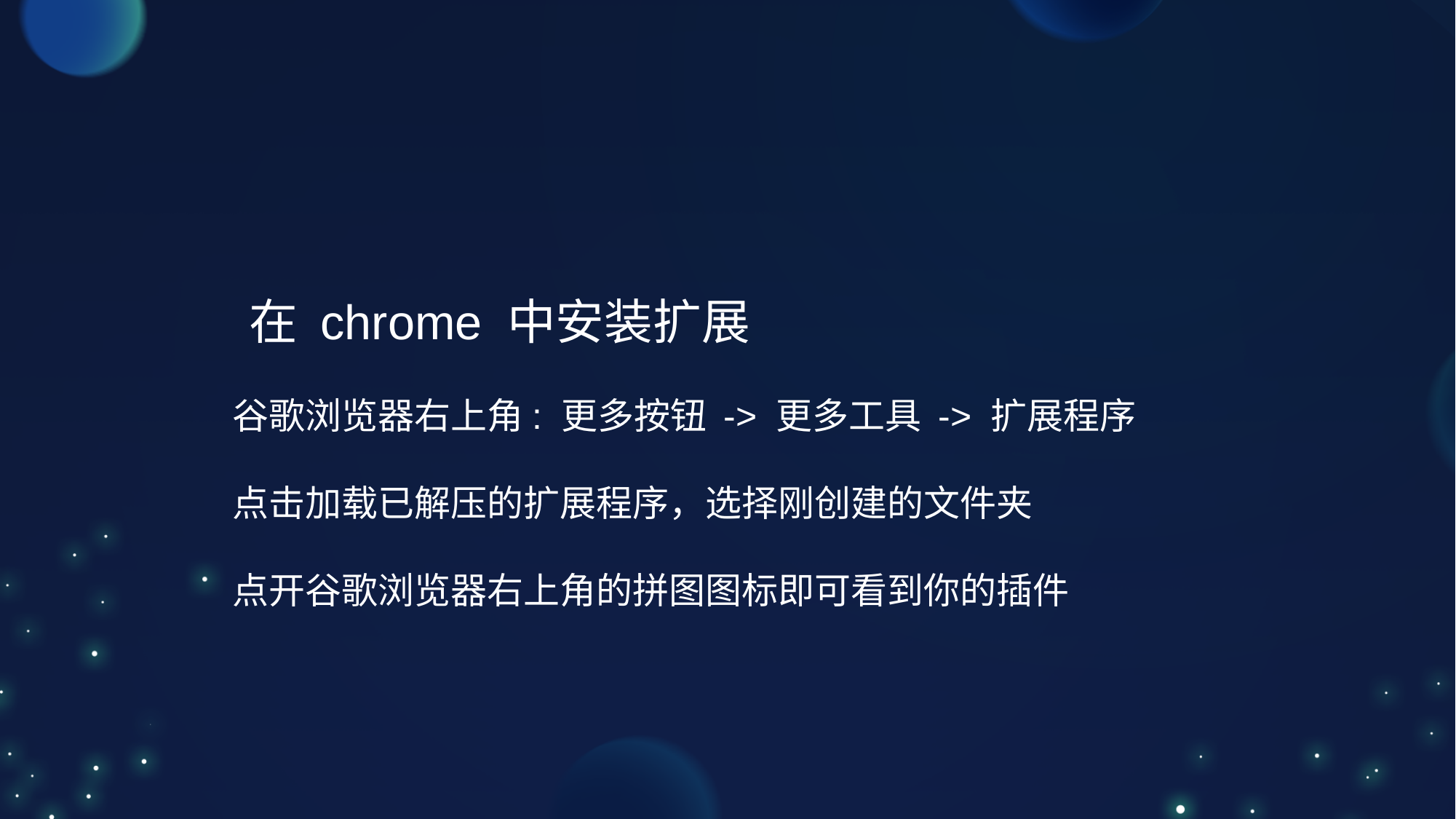

在 chrome 中安装扩展
谷歌浏览器右上角: 更多按钮 -> 更多工具 -> 扩展程序
点击加载已解压的扩展程序，选择刚创建的文件夹
点开谷歌浏览器右上角的拼图图标即可看到你的插件